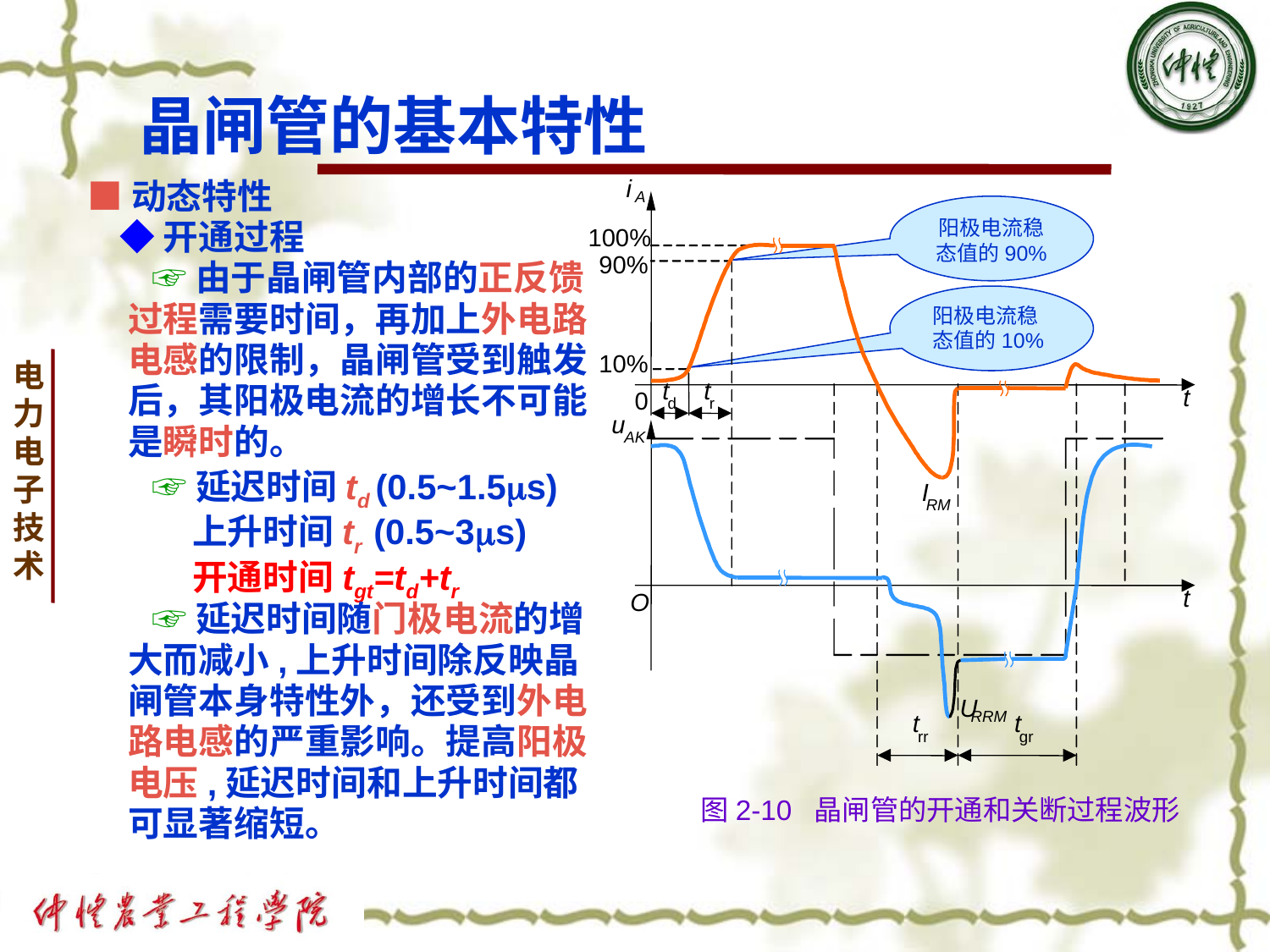

# 晶闸管的基本特性
■动态特性
    ◆开通过程
        ☞由于晶闸管内部的正反馈
    过程需要时间，再加上外电路
    电感的限制，晶闸管受到触发
    后，其阳极电流的增长不可能
    是瞬时的。
        ☞延迟时间td (0.5~1.5μs)
            上升时间tr  (0.5~3μs)
            开通时间tgt=td+tr
        ☞延迟时间随门极电流的增
    大而减小,上升时间除反映晶
    闸管本身特性外，还受到外电
    路电感的严重影响。提高阳极
    电压,延迟时间和上升时间都
    可显著缩短。
i
A

阳极电流稳态值的90%

100%

90%

阳极电流稳态值的10%
10%

t
t

t

0
d
r

u

AK

I
RM

t
O

U
RRM
t
t
rr
gr

 图2-10  晶闸管的开通和关断过程波形